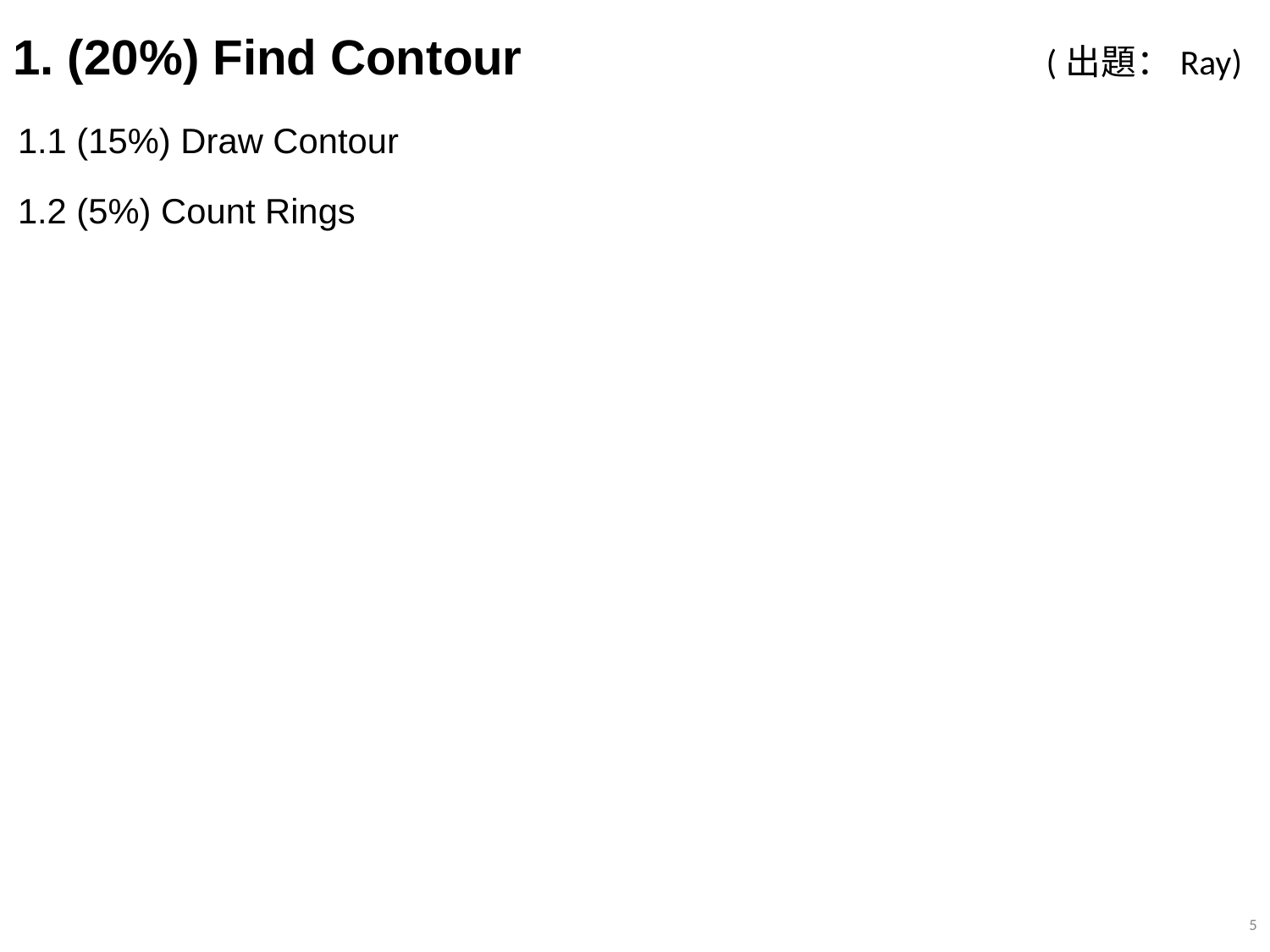

# 1. (20%) Find Contour 				 (出題：Ray)
1.1 (15%) Draw Contour
1.2 (5%) Count Rings
5